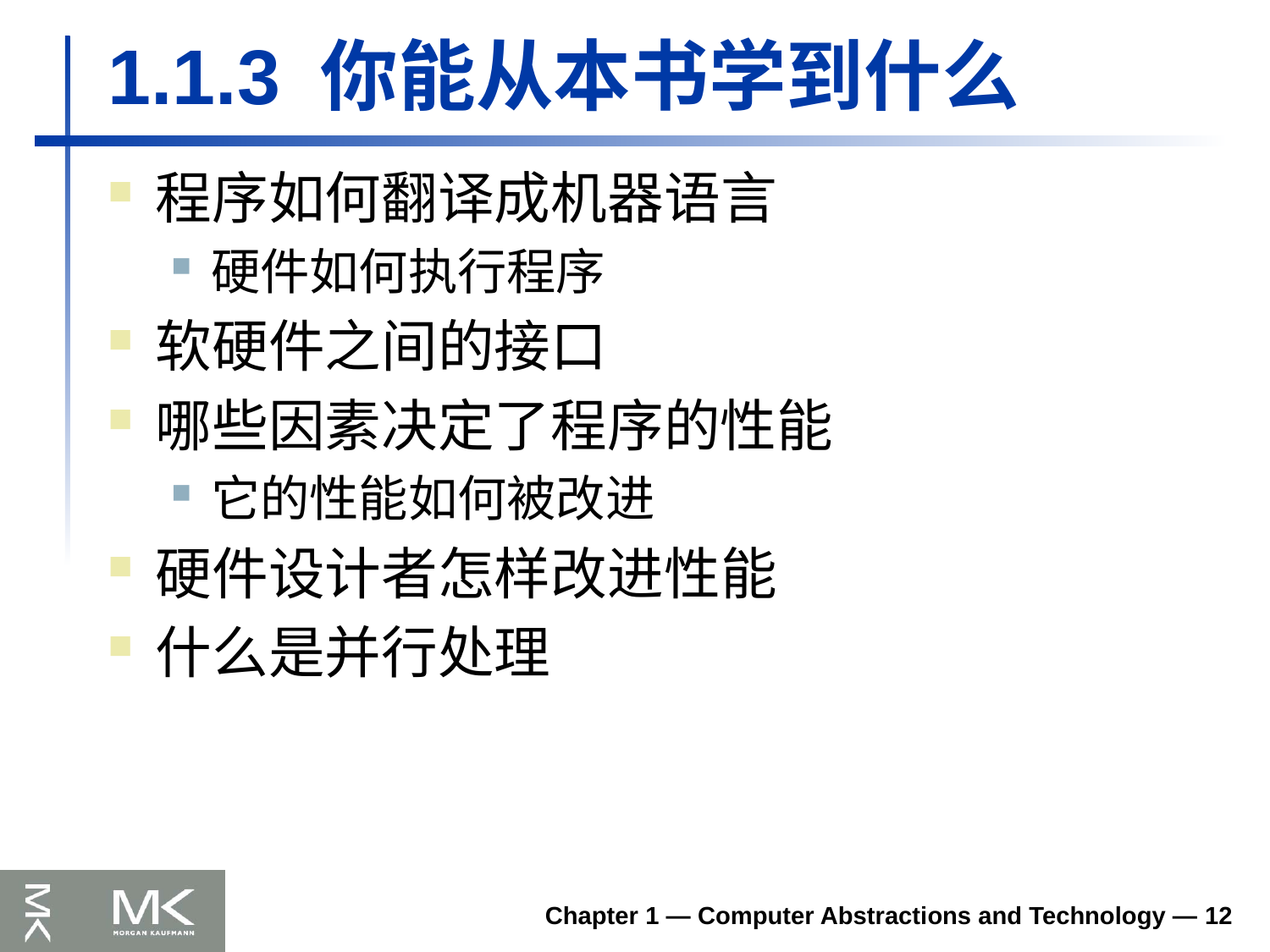

# 1.1.3 你能从本书学到什么
程序如何翻译成机器语言
硬件如何执行程序
软硬件之间的接口
哪些因素决定了程序的性能
它的性能如何被改进
硬件设计者怎样改进性能
什么是并行处理
Chapter 1 — Computer Abstractions and Technology — 12